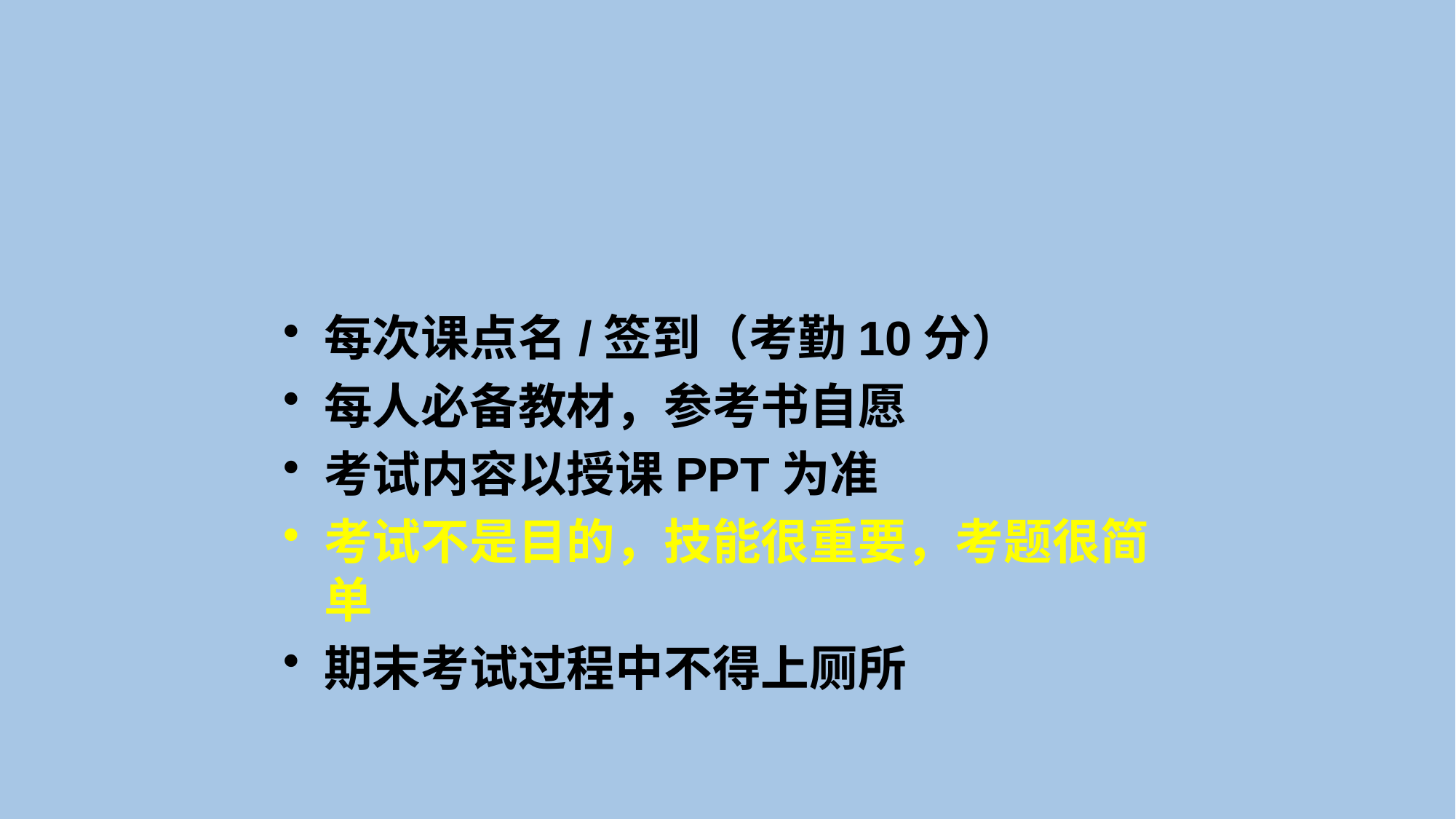

每次课点名/签到（考勤10分）
每人必备教材，参考书自愿
考试内容以授课PPT为准
考试不是目的，技能很重要，考题很简单
期末考试过程中不得上厕所